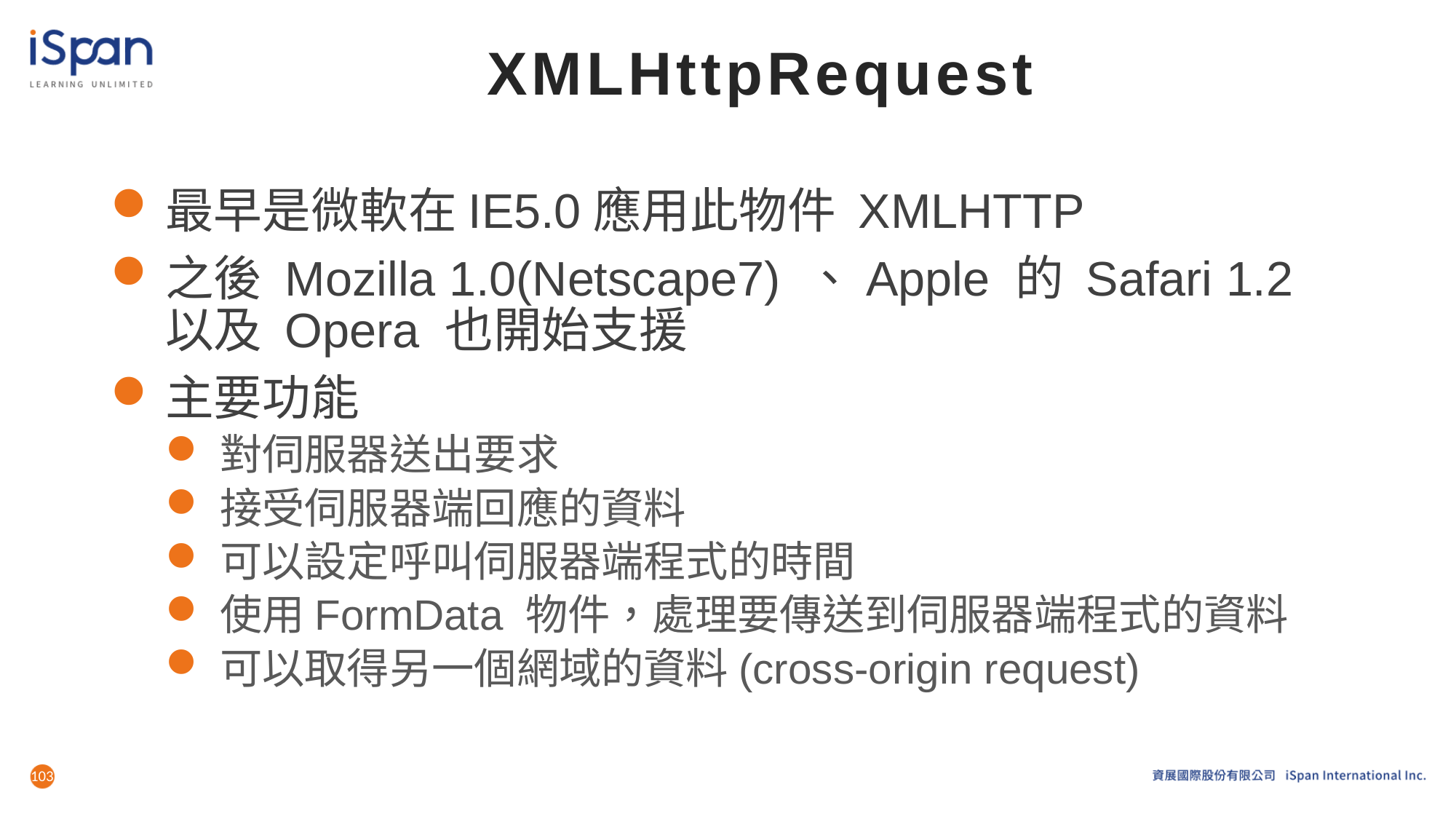

# XMLHttpRequest
最早是微軟在IE5.0應用此物件 XMLHTTP
之後 Mozilla 1.0(Netscape7) 、Apple 的 Safari 1.2 以及 Opera 也開始支援
主要功能
對伺服器送出要求
接受伺服器端回應的資料
可以設定呼叫伺服器端程式的時間
使用FormData 物件，處理要傳送到伺服器端程式的資料
可以取得另一個網域的資料(cross-origin request)

103